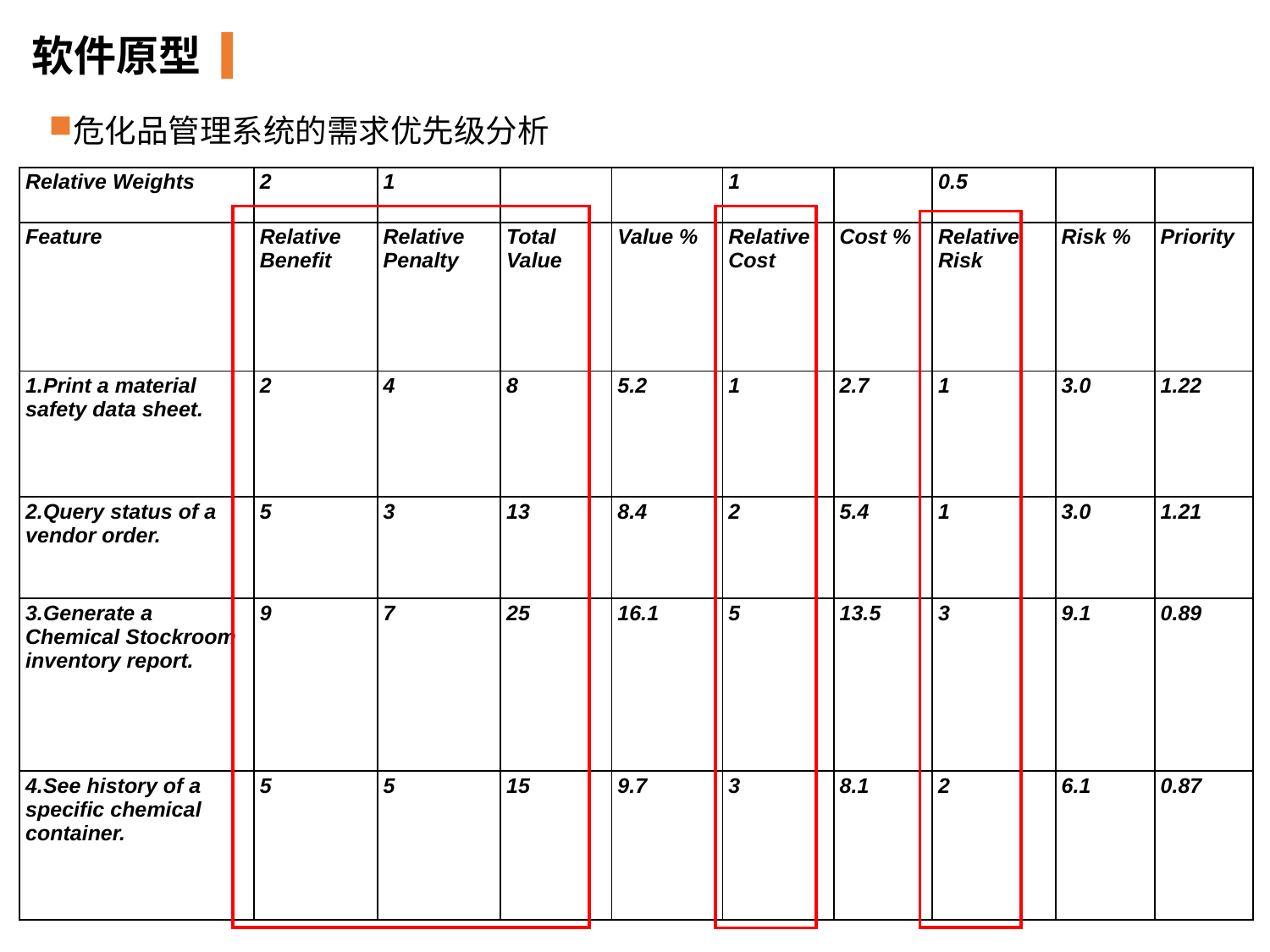

软件原型

危化品管理系统的需求优先级分析
| Relative Weights | 2 | 1 |  |  | 1 |  | 0.5 |  |  |
| --- | --- | --- | --- | --- | --- | --- | --- | --- | --- |
| Feature | Relative Benefit | Relative Penalty | Total Value | Value % | Relative Cost | Cost % | Relative Risk | Risk % | Priority |
| Print a material safety data sheet. | 2 | 4 | 8 | 5.2 | 1 | 2.7 | 1 | 3.0 | 1.22 |
| Query status of a vendor order. | 5 | 3 | 13 | 8.4 | 2 | 5.4 | 1 | 3.0 | 1.21 |
| Generate a Chemical Stockroom inventory report. | 9 | 7 | 25 | 16.1 | 5 | 13.5 | 3 | 9.1 | 0.89 |
| See history of a specific chemical container. | 5 | 5 | 15 | 9.7 | 3 | 8.1 | 2 | 6.1 | 0.87 |